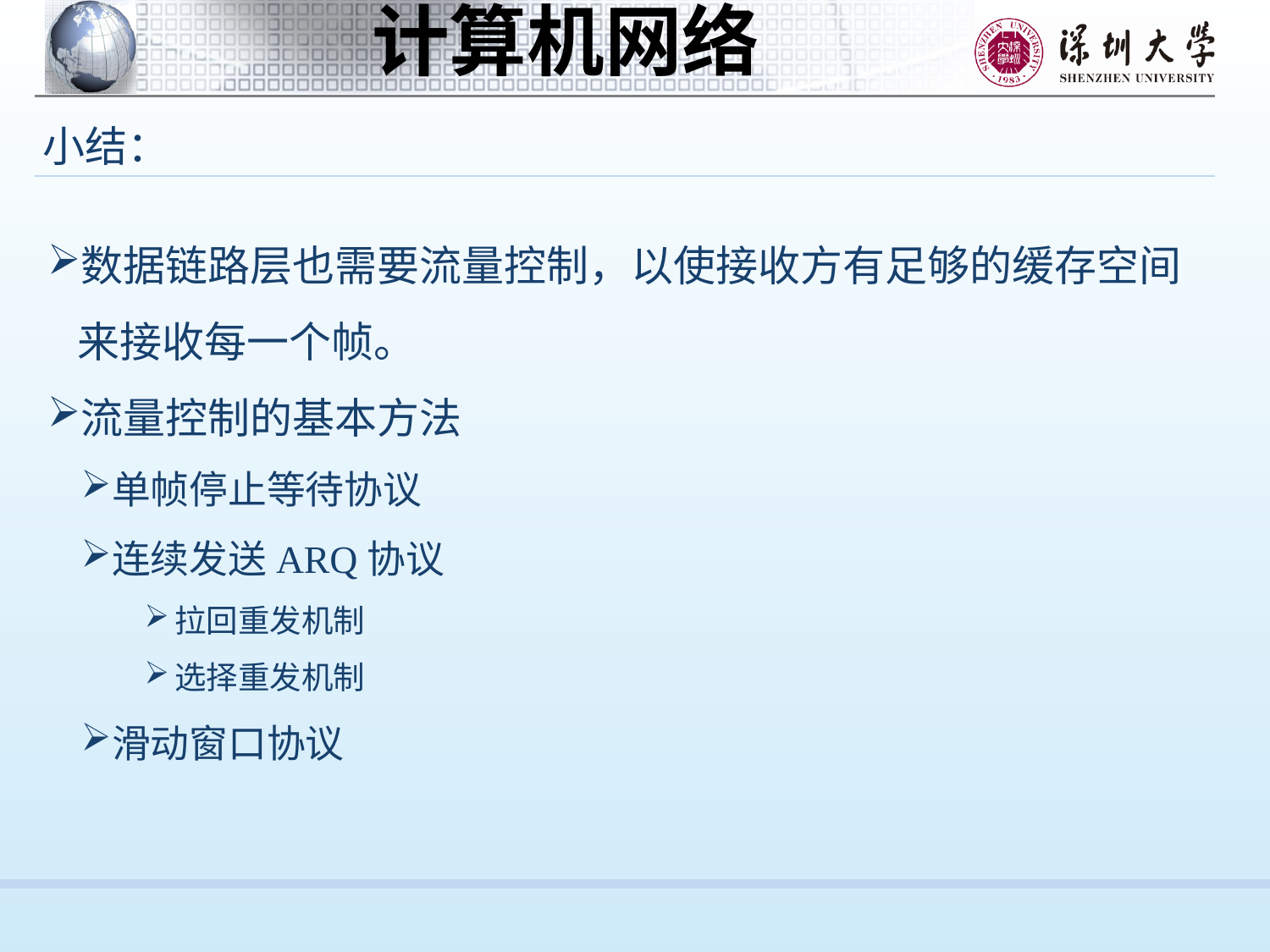

小结：

数据链路层也需要流量控制，以使接收方有足够的缓存空间来接收每一个帧。
流量控制的基本方法
单帧停止等待协议
连续发送ARQ协议
拉回重发机制
选择重发机制
滑动窗口协议